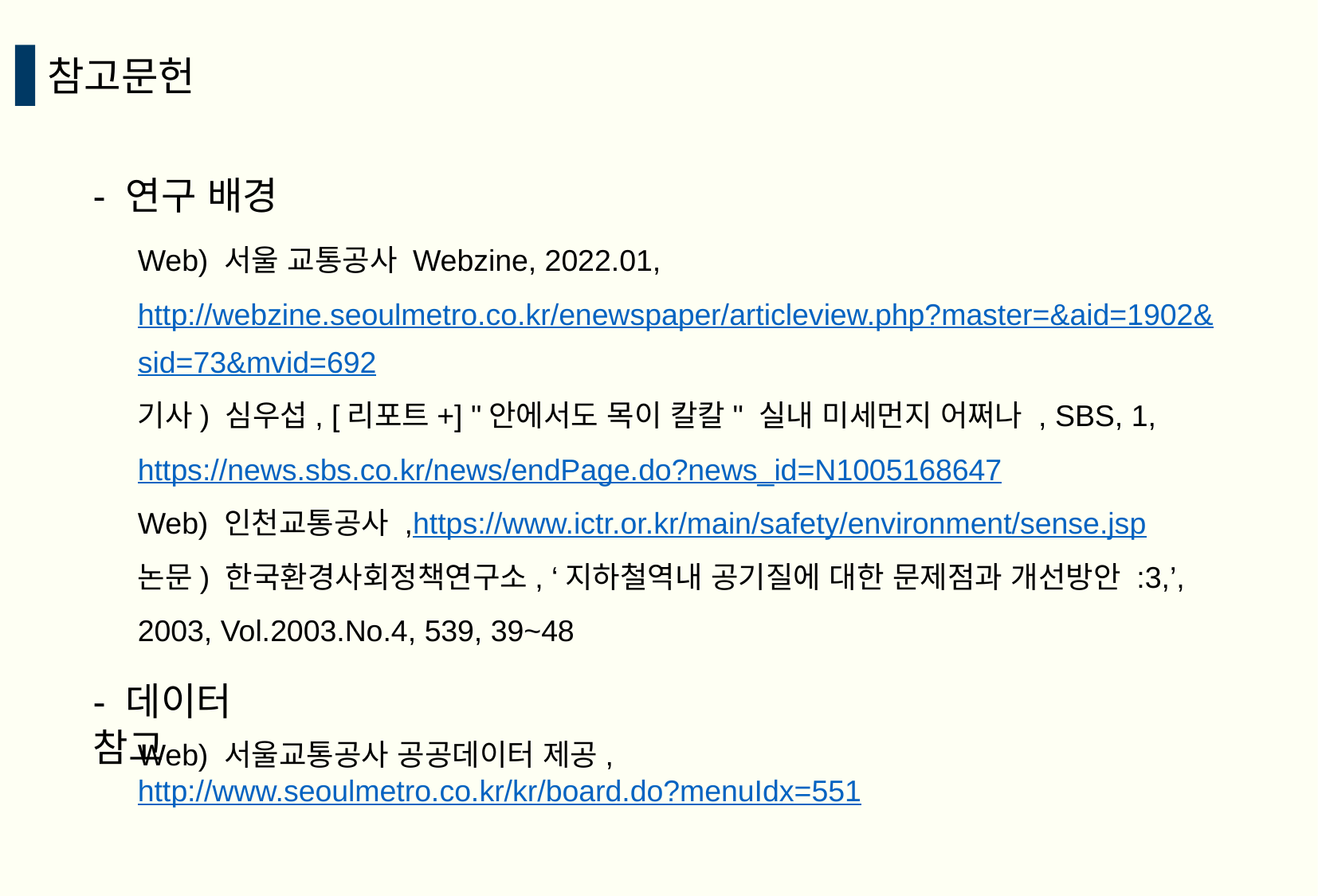

참고문헌
- 연구 배경
Web) 서울 교통공사 Webzine, 2022.01, http://webzine.seoulmetro.co.kr/enewspaper/articleview.php?master=&aid=1902&sid=73&mvid=692
기사) 심우섭, [리포트+] "안에서도 목이 칼칼" 실내 미세먼지 어쩌나 , SBS, 1, https://news.sbs.co.kr/news/endPage.do?news_id=N1005168647
Web) 인천교통공사 ,https://www.ictr.or.kr/main/safety/environment/sense.jsp
논문) 한국환경사회정책연구소, ‘지하철역내 공기질에 대한 문제점과 개선방안 :3,’, 2003, Vol.2003.No.4, 539, 39~48

- 데이터 참고
Web) 서울교통공사 공공데이터 제공, http://www.seoulmetro.co.kr/kr/board.do?menuIdx=551